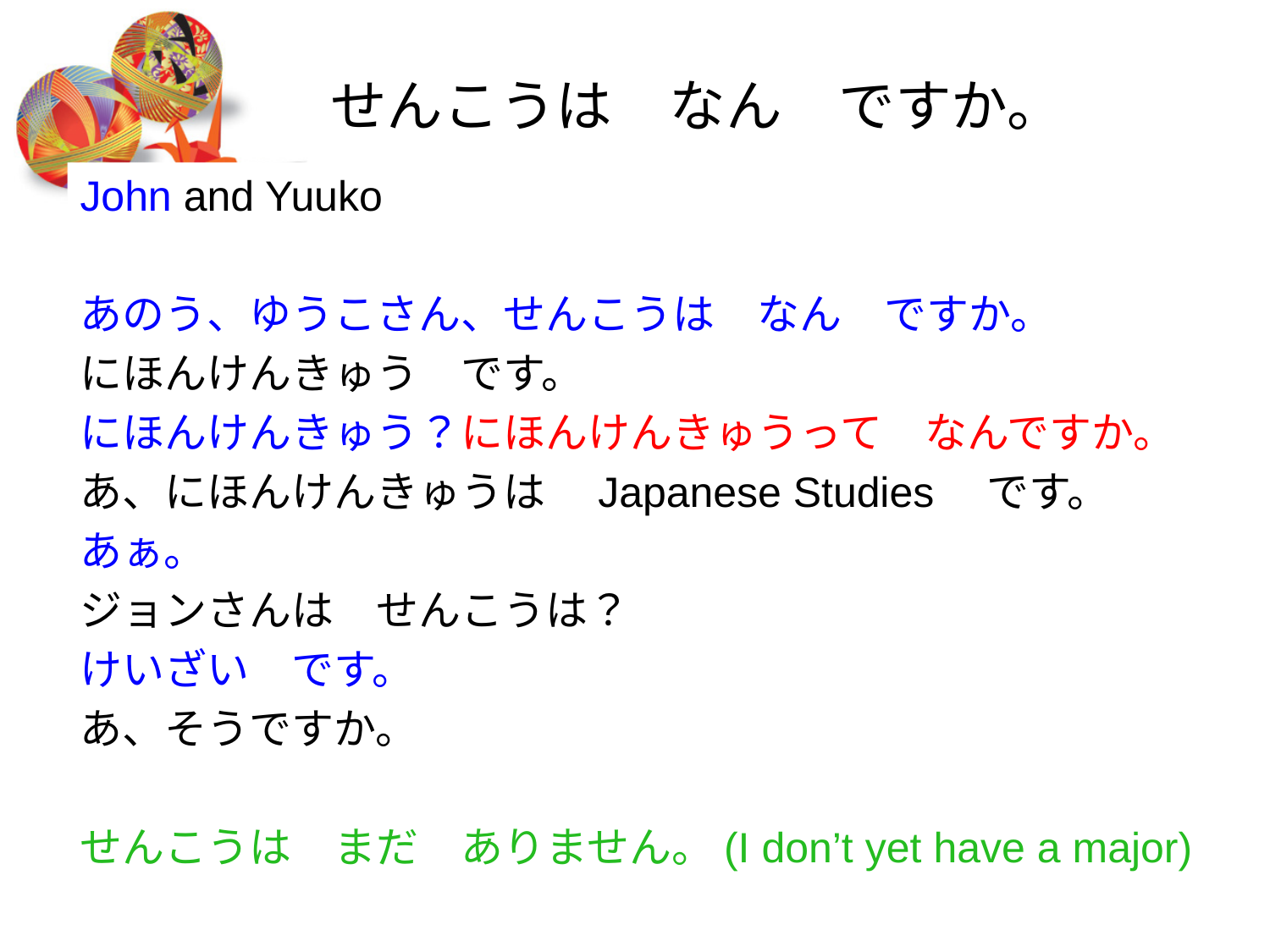

# せんこうは　なん　ですか。
John and Yuuko

あのう、ゆうこさん、せんこうは　なん　ですか。
にほんけんきゅう　です。
にほんけんきゅう？にほんけんきゅうって　なんですか。
あ、にほんけんきゅうは　Japanese Studies　です。
あぁ。
ジョンさんは　せんこうは？
けいざい　です。
あ、そうですか。

せんこうは　まだ　ありません。(I don’t yet have a major)